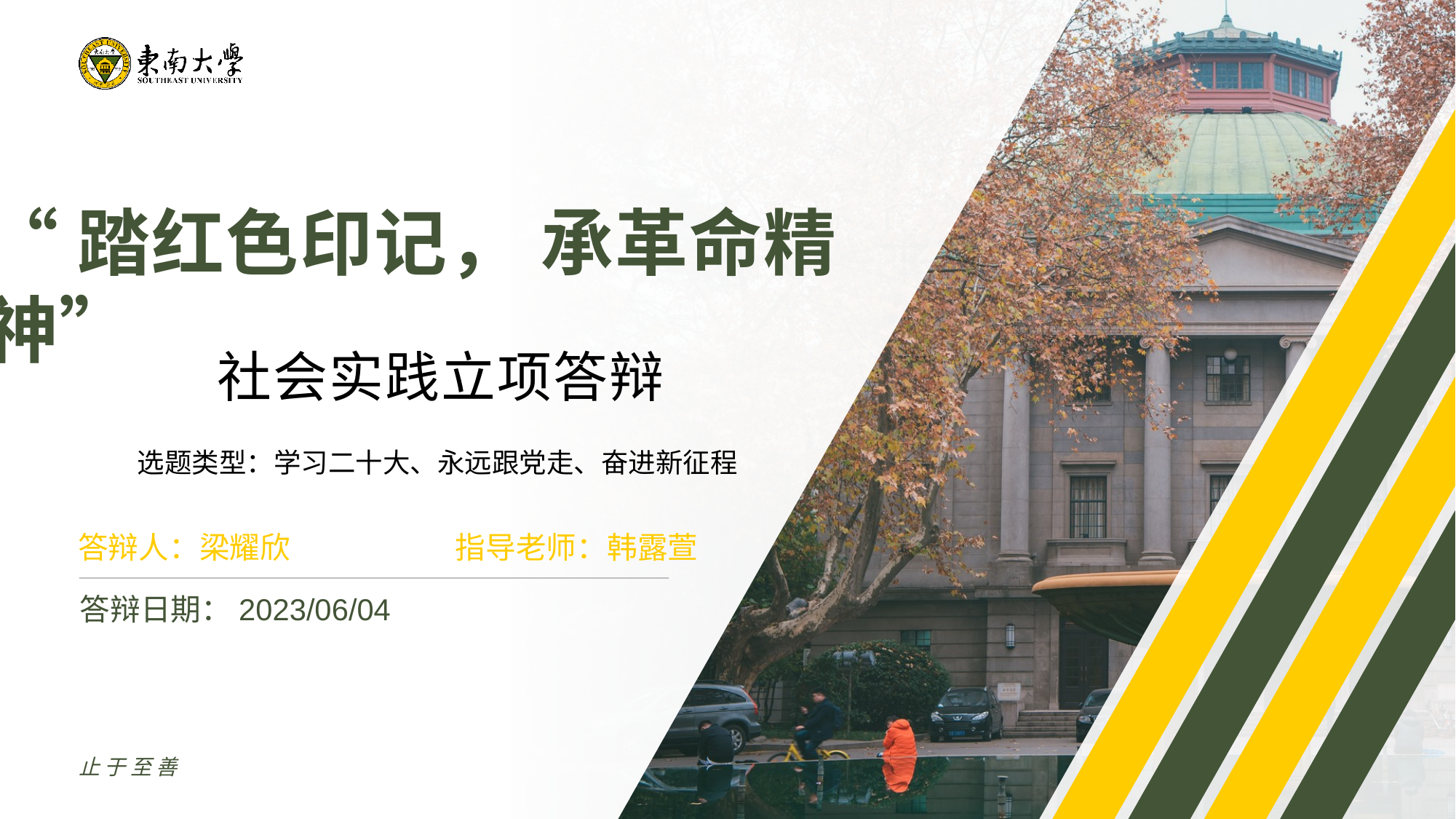

“踏红色印记， 承革命精神”
社会实践立项答辩
选题类型：学习二十大、永远跟党走、奋进新征程
答辩人：梁耀欣
指导老师：韩露萱
答辩日期：2023/06/04
止于至善